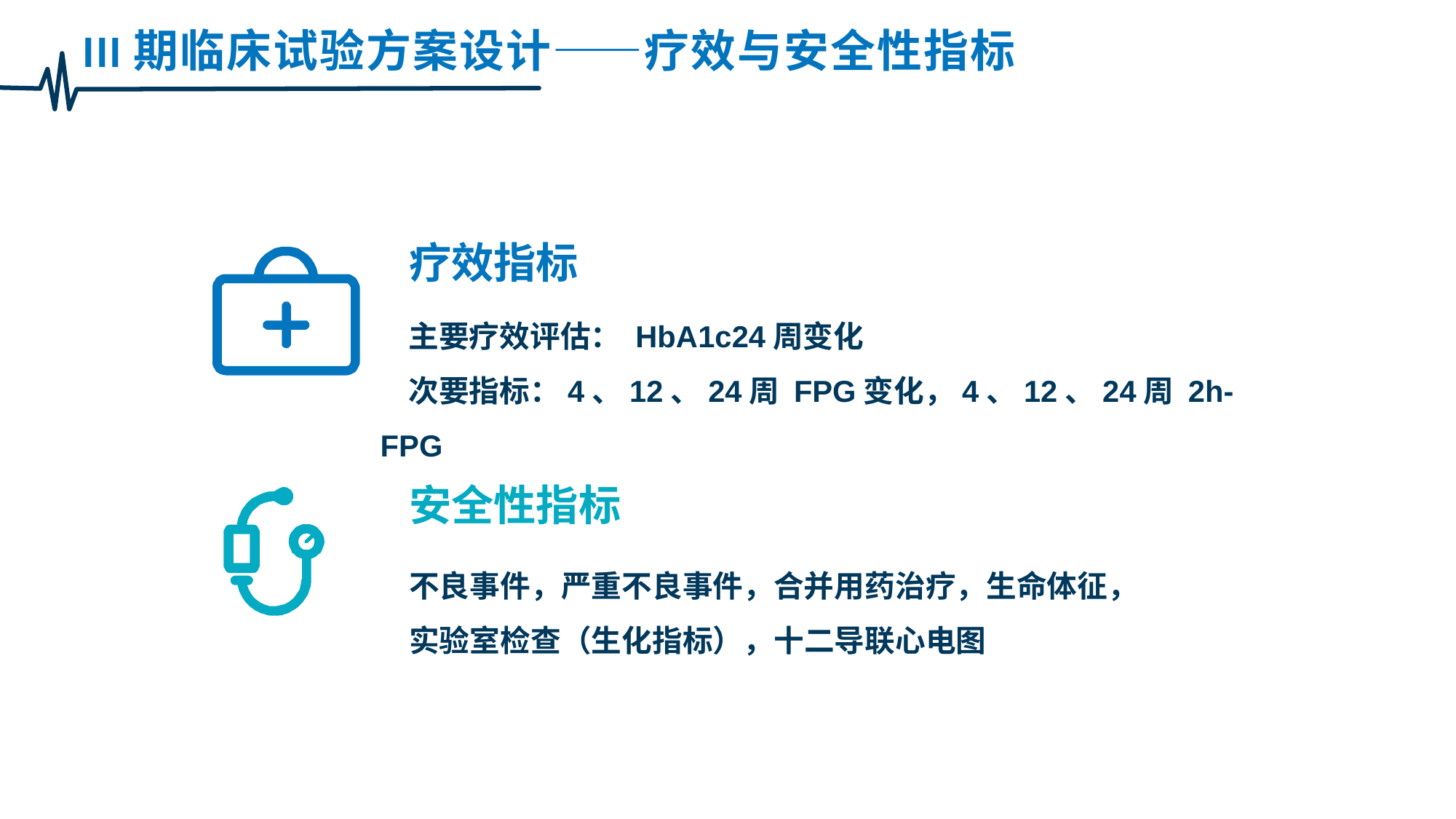

III期临床试验方案设计——疗效与安全性指标
疗效指标

主要疗效评估： HbA1c24周变化
次要指标：4、12、24周 FPG变化，4、12、24周 2h-FPG
安全性指标

不良事件，严重不良事件，合并用药治疗，生命体征，实验室检查（生化指标），十二导联心电图